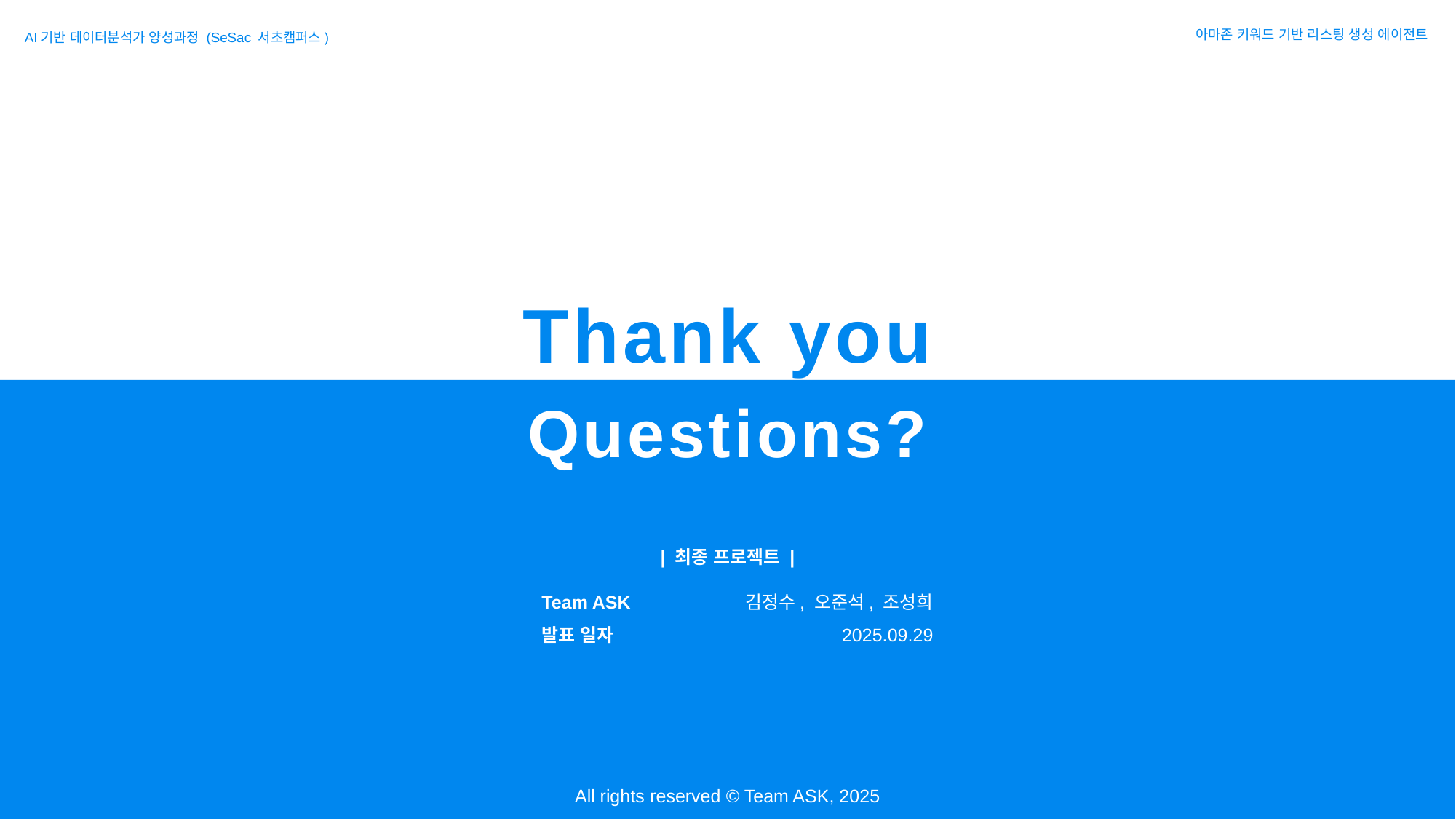

AI기반 데이터분석가 양성과정 (SeSac 서초캠퍼스)
아마존 키워드 기반 리스팅 생성 에이전트
Thank you
Questions?

| 최종 프로젝트 |
Team ASK
김정수, 오준석, 조성희
발표 일자
2025.09.29
All rights reserved © Team ASK, 2025